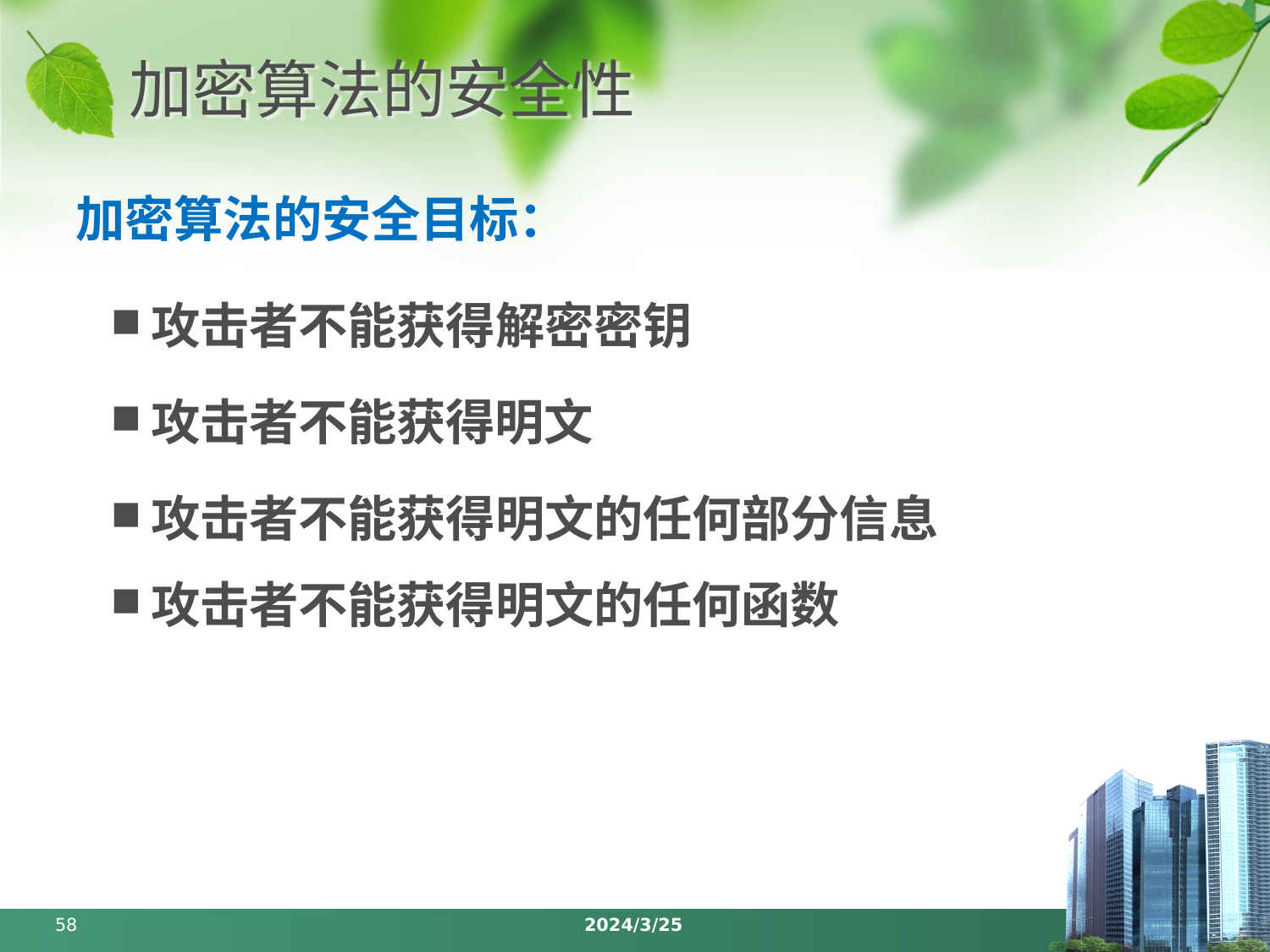

# 加密算法的安全性
加密算法的安全⽬标：
攻击者不能获得解密密钥

攻击者不能获得明⽂

攻击者不能获得明⽂的任何部分信息

攻击者不能获得明⽂的任何函数

58
2024/3/25